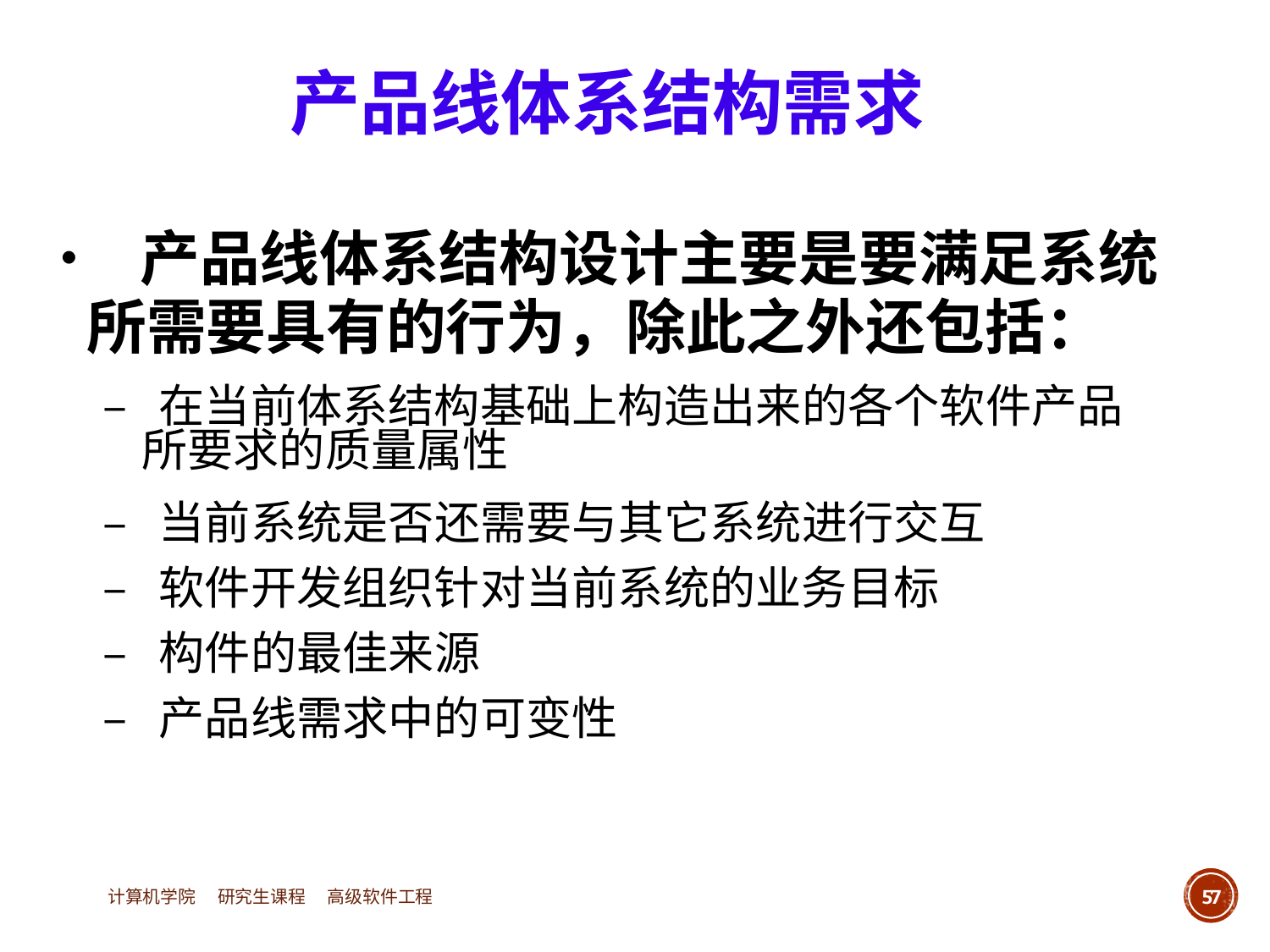

产品线体系结构需求

•  产品线体系结构设计主要是要满足系统
	所需要具有的行为，除此之外还包括：
		–  在当前体系结构基础上构造出来的各个软件产品
			所要求的质量属性
		–  当前系统是否还需要与其它系统进行交互
		–  软件开发组织针对当前系统的业务目标
		–  构件的最佳来源
		–  产品线需求中的可变性
计算机学院    研究生课程    高级软件工程
57